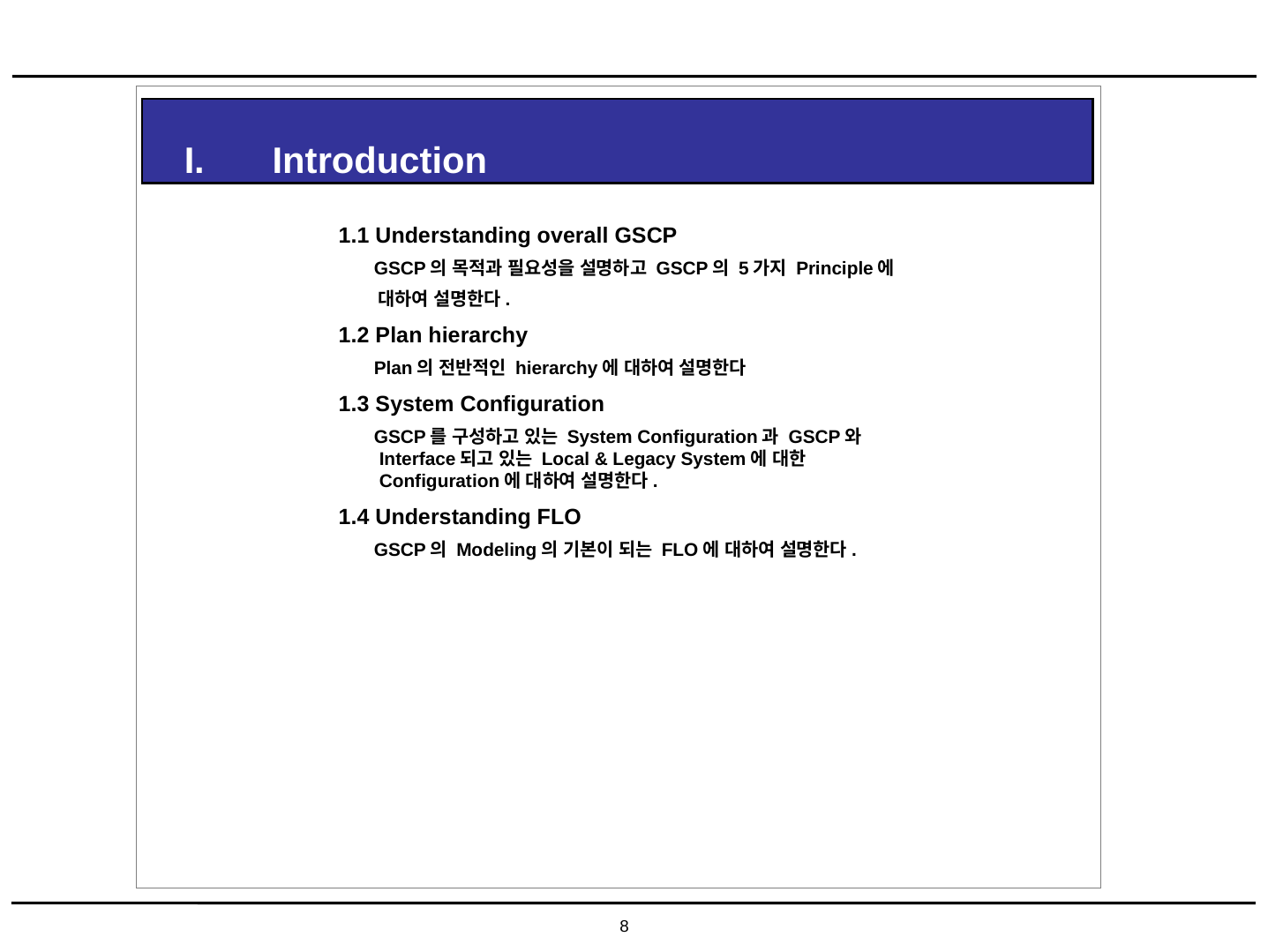

Introduction

1.1 Understanding overall GSCP
       GSCP의 목적과 필요성을 설명하고 GSCP의 5가지 Principle에
       대하여 설명한다.
1.2 Plan hierarchy
       Plan의 전반적인 hierarchy에 대하여 설명한다
1.3 System Configuration
       GSCP를 구성하고 있는 System Configuration과 GSCP와 Interface되고 있는 Local & Legacy System에 대한 Configuration에 대하여 설명한다.
1.4 Understanding FLO
       GSCP의 Modeling의 기본이 되는 FLO에 대하여 설명한다.
8